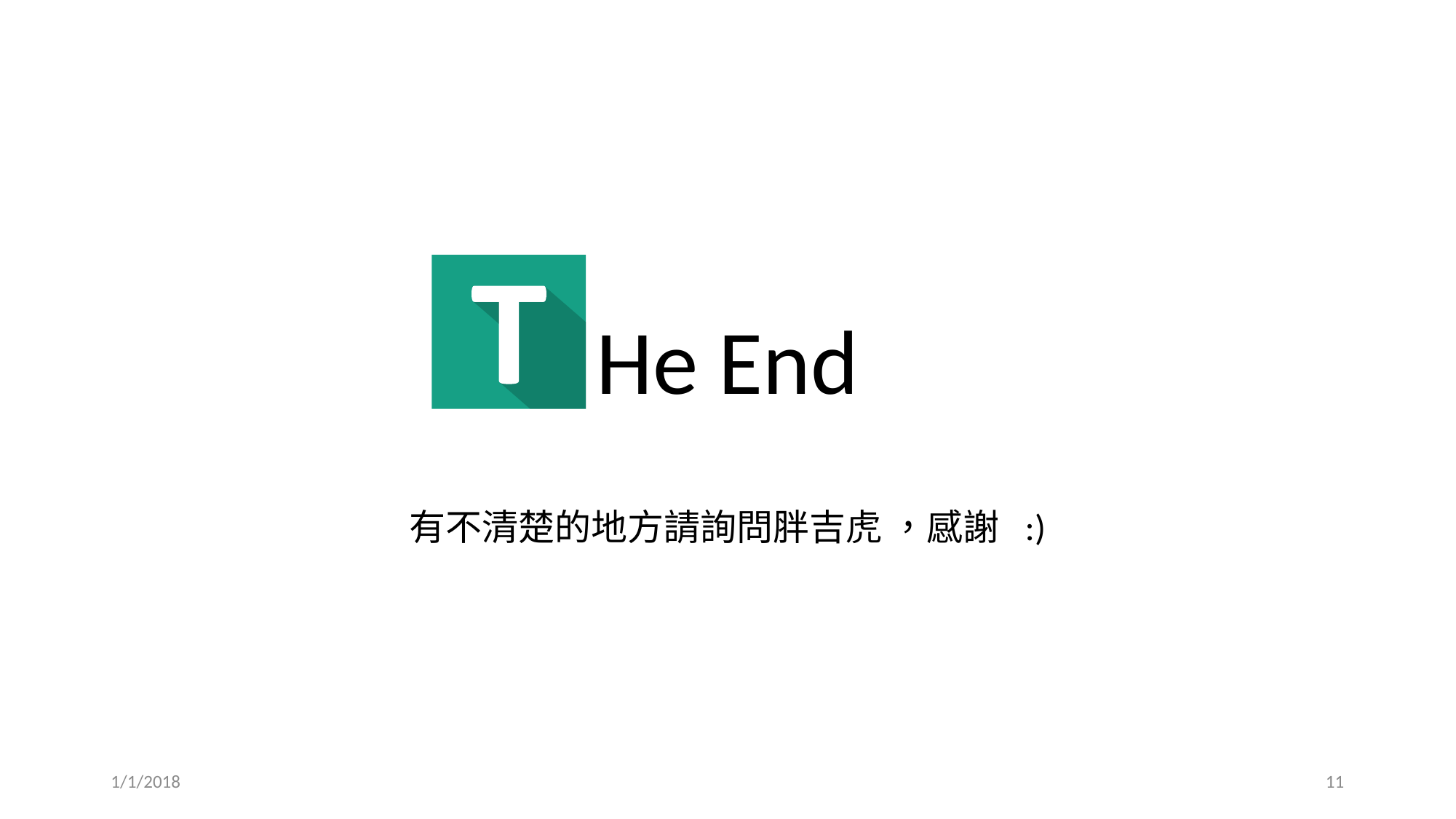

# He End

有不清楚的地方請詢問胖吉虎 ，感謝  :)
1/1/2018
11